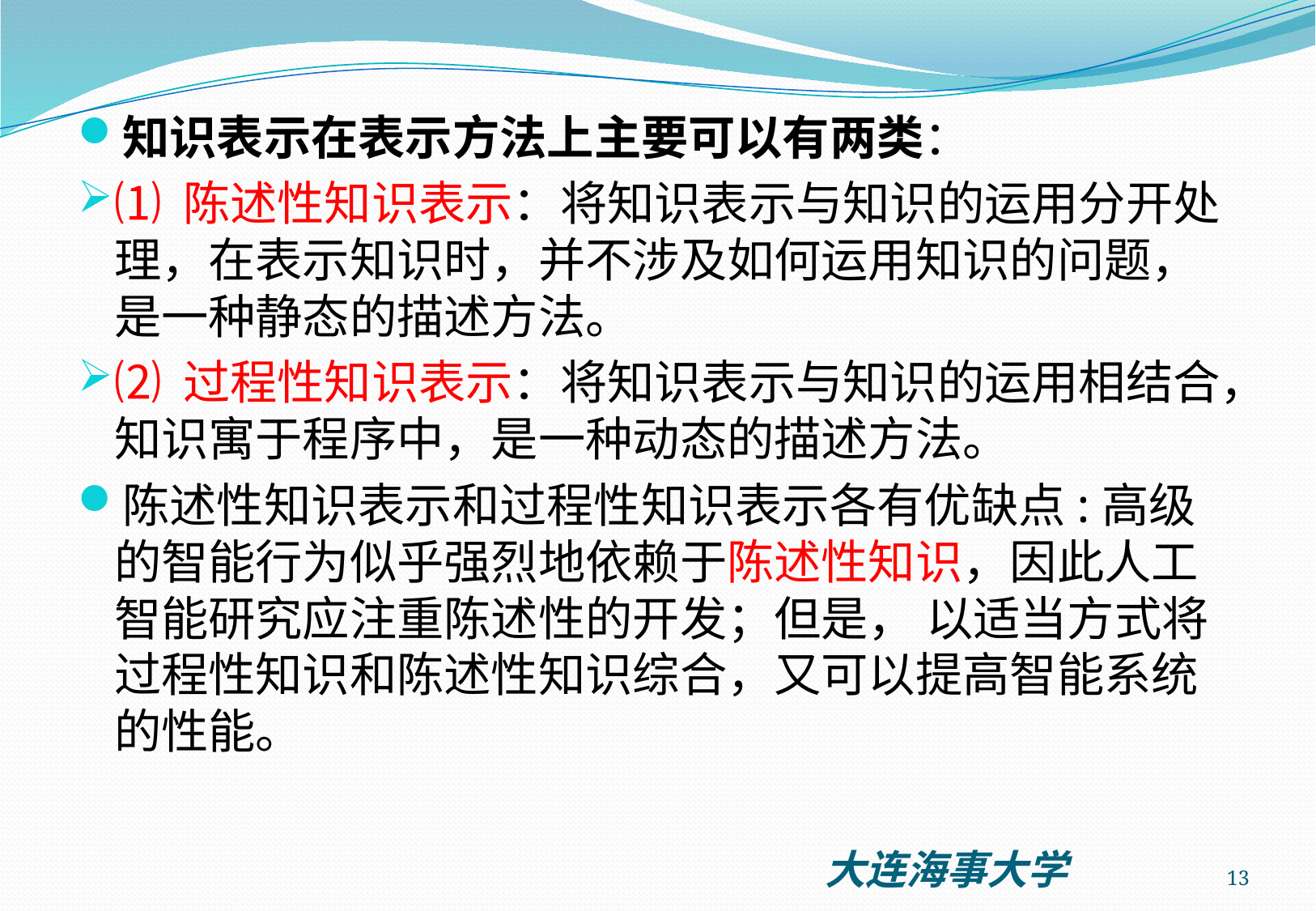

知识表示在表示方法上主要可以有两类：
⑴ 陈述性知识表示：将知识表示与知识的运用分开处理，在表示知识时，并不涉及如何运用知识的问题，是一种静态的描述方法。
⑵ 过程性知识表示：将知识表示与知识的运用相结合，知识寓于程序中，是一种动态的描述方法。
陈述性知识表示和过程性知识表示各有优缺点:高级的智能行为似乎强烈地依赖于陈述性知识，因此人工智能研究应注重陈述性的开发；但是， 以适当方式将过程性知识和陈述性知识综合，又可以提高智能系统的性能。

13